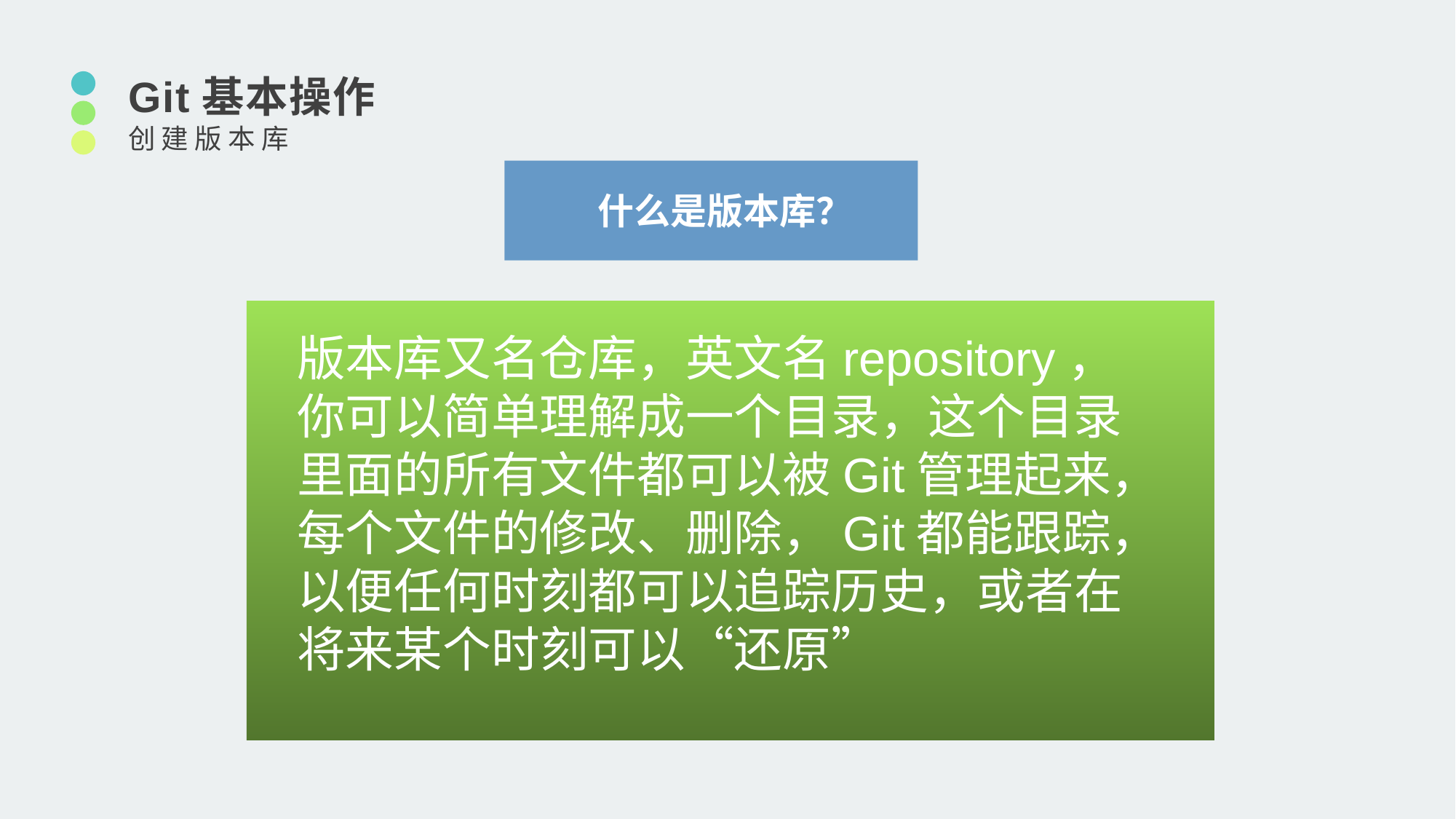

Git基本操作

创建版本库

什么是版本库？

版本库又名仓库，英文名repository，你可以简单理解成一个目录，这个目录里面的所有文件都可以被Git管理起来，每个文件的修改、删除，Git都能跟踪，以便任何时刻都可以追踪历史，或者在将来某个时刻可以“还原”